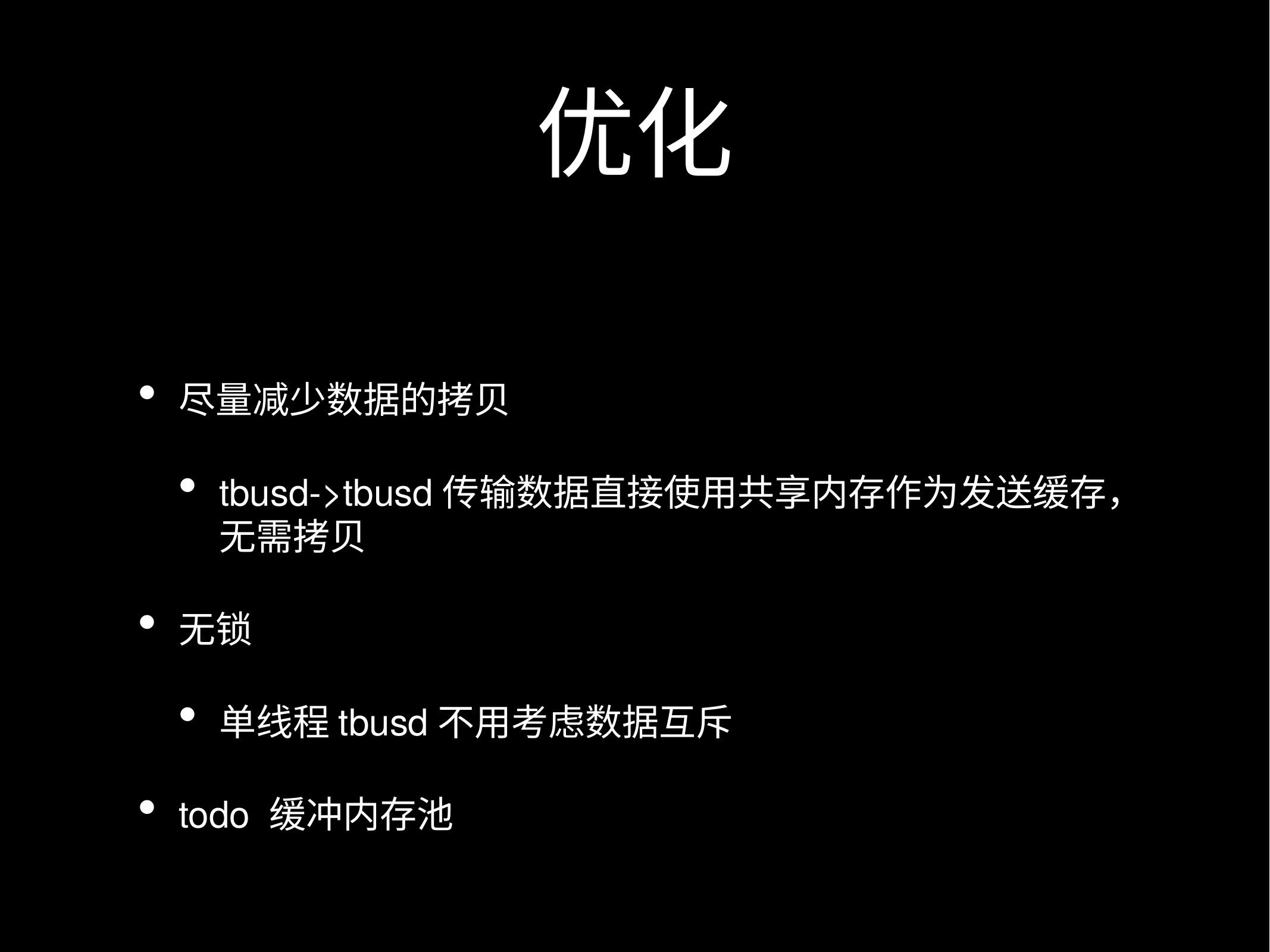

# 优化

尽量减少数据的拷贝
tbusd->tbusd传输数据直接使用共享内存作为发送缓存，无需拷贝
无锁
单线程tbusd不用考虑数据互斥
todo 缓冲内存池